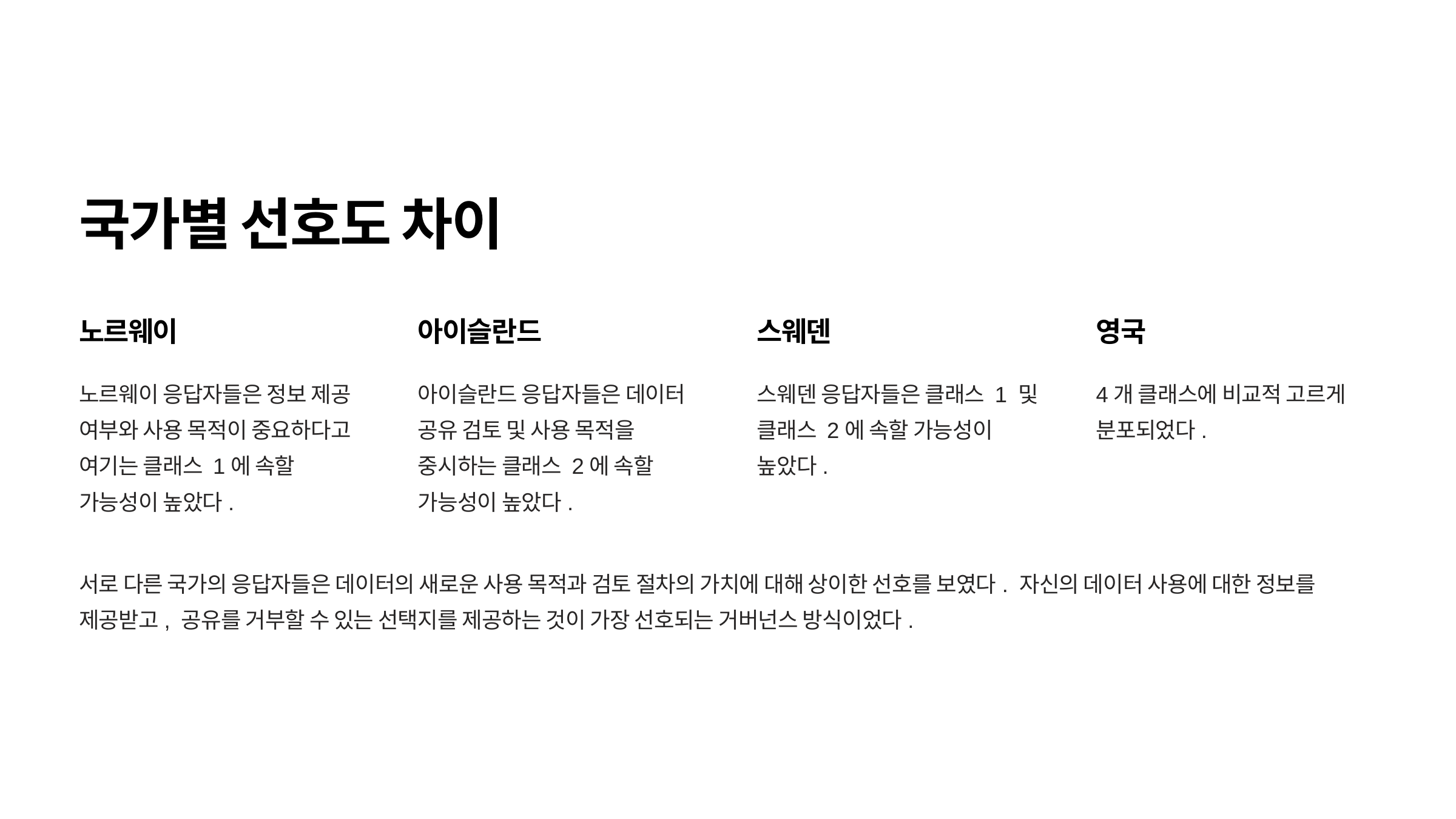

국가별 선호도 차이
노르웨이
아이슬란드
스웨덴
영국
노르웨이 응답자들은 정보 제공 여부와 사용 목적이 중요하다고 여기는 클래스 1에 속할 가능성이 높았다.
아이슬란드 응답자들은 데이터 공유 검토 및 사용 목적을 중시하는 클래스 2에 속할 가능성이 높았다.
스웨덴 응답자들은 클래스 1 및 클래스 2에 속할 가능성이 높았다.
4개 클래스에 비교적 고르게 분포되었다.
서로 다른 국가의 응답자들은 데이터의 새로운 사용 목적과 검토 절차의 가치에 대해 상이한 선호를 보였다. 자신의 데이터 사용에 대한 정보를 제공받고, 공유를 거부할 수 있는 선택지를 제공하는 것이 가장 선호되는 거버넌스 방식이었다.